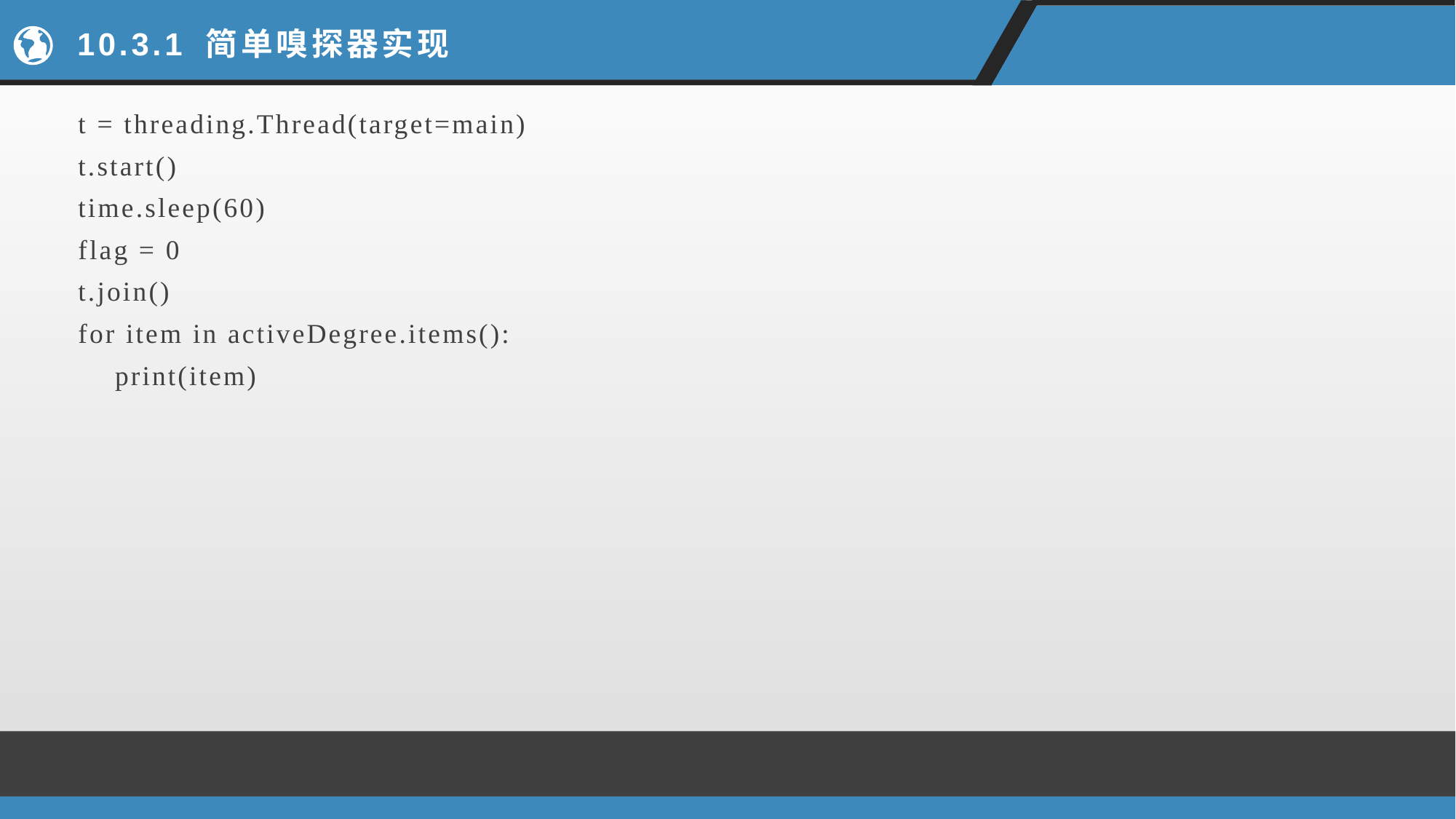

# 10.3.1 简单嗅探器实现

t = threading.Thread(target=main)
t.start()
time.sleep(60)
flag = 0
t.join()
for item in activeDegree.items():
    print(item)